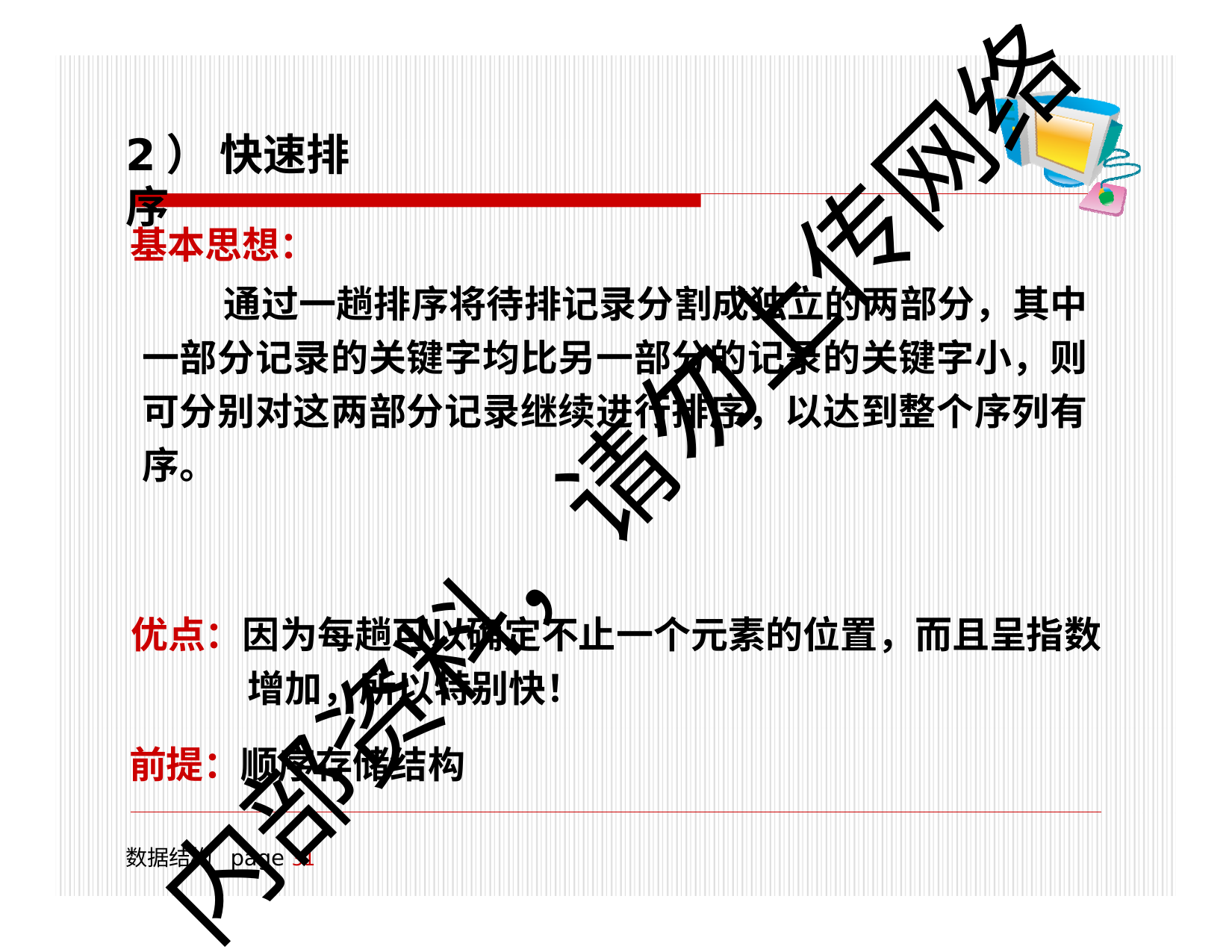

# 2） 快速排序

基本思想：
通过一趟排序将待排记录分割成独立的两部分，其中 一部分记录的关键字均比另一部分的记录的关键字小，则 可分别对这两部分记录继续进行排序，以达到整个序列有 序。
内部资料，请勿上传网络
优点：因为每趟可以确定不止一个元素的位置，而且呈指数 增加，所以特别快！
前提：顺序存储结构

数据结构	page 31